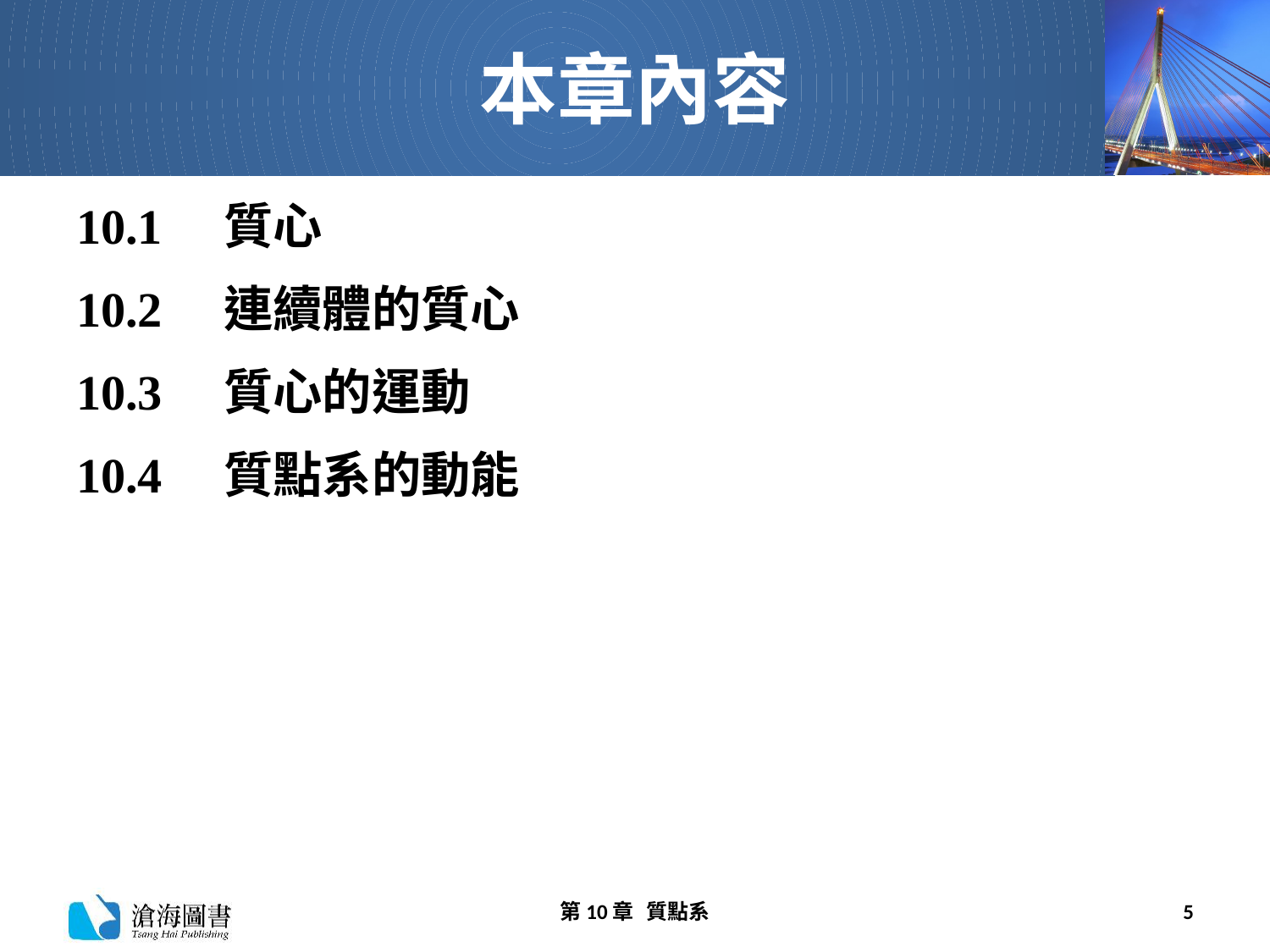

# 本章內容
10.1　質心
10.2　連續體的質心
10.3　質心的運動
10.4　質點系的動能
第10章  質點系
5